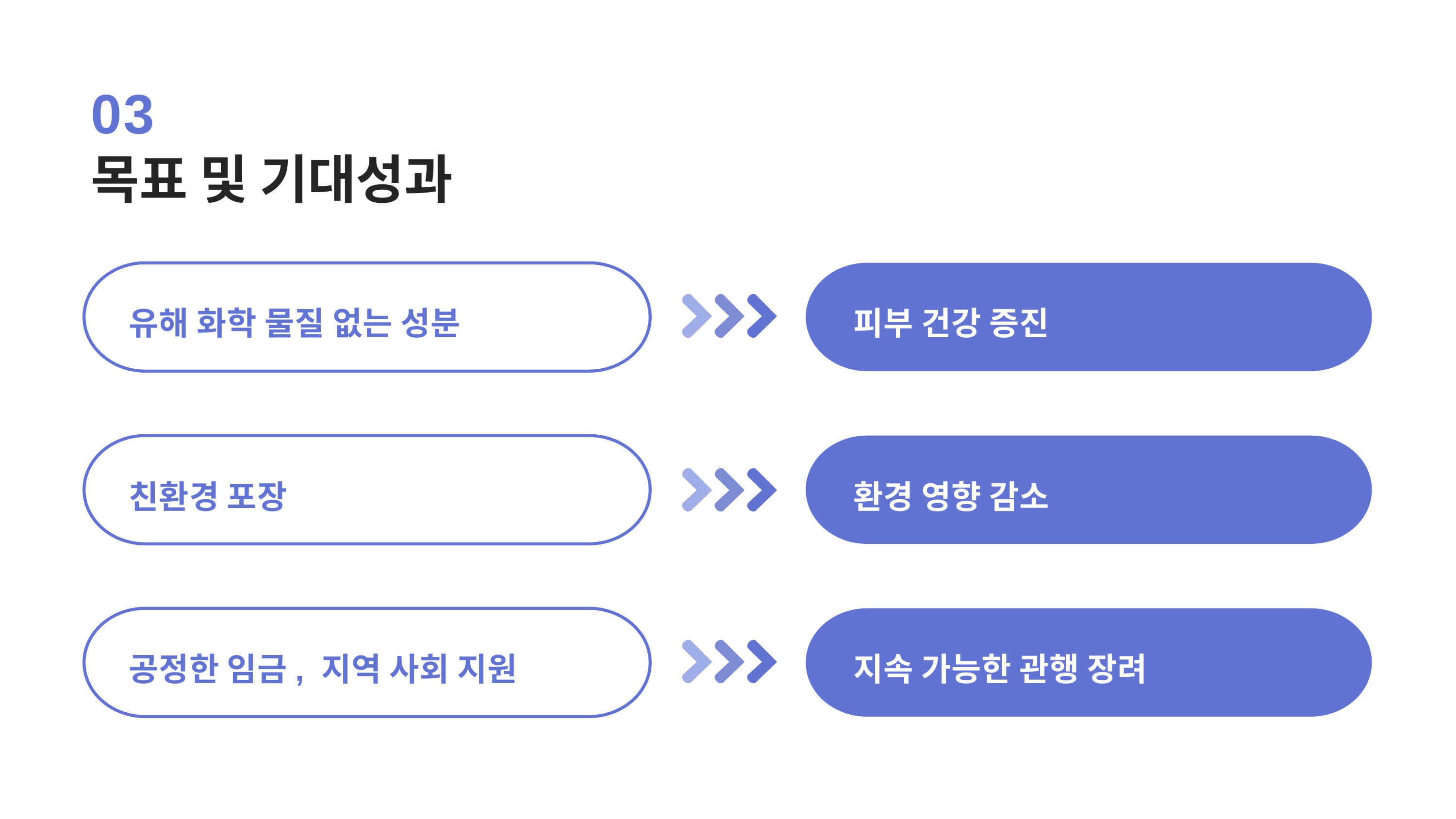

03
목표 및 기대성과

유해 화학 물질 없는 성분
피부 건강 증진

친환경 포장
환경 영향 감소

공정한 임금, 지역 사회 지원
지속 가능한 관행 장려